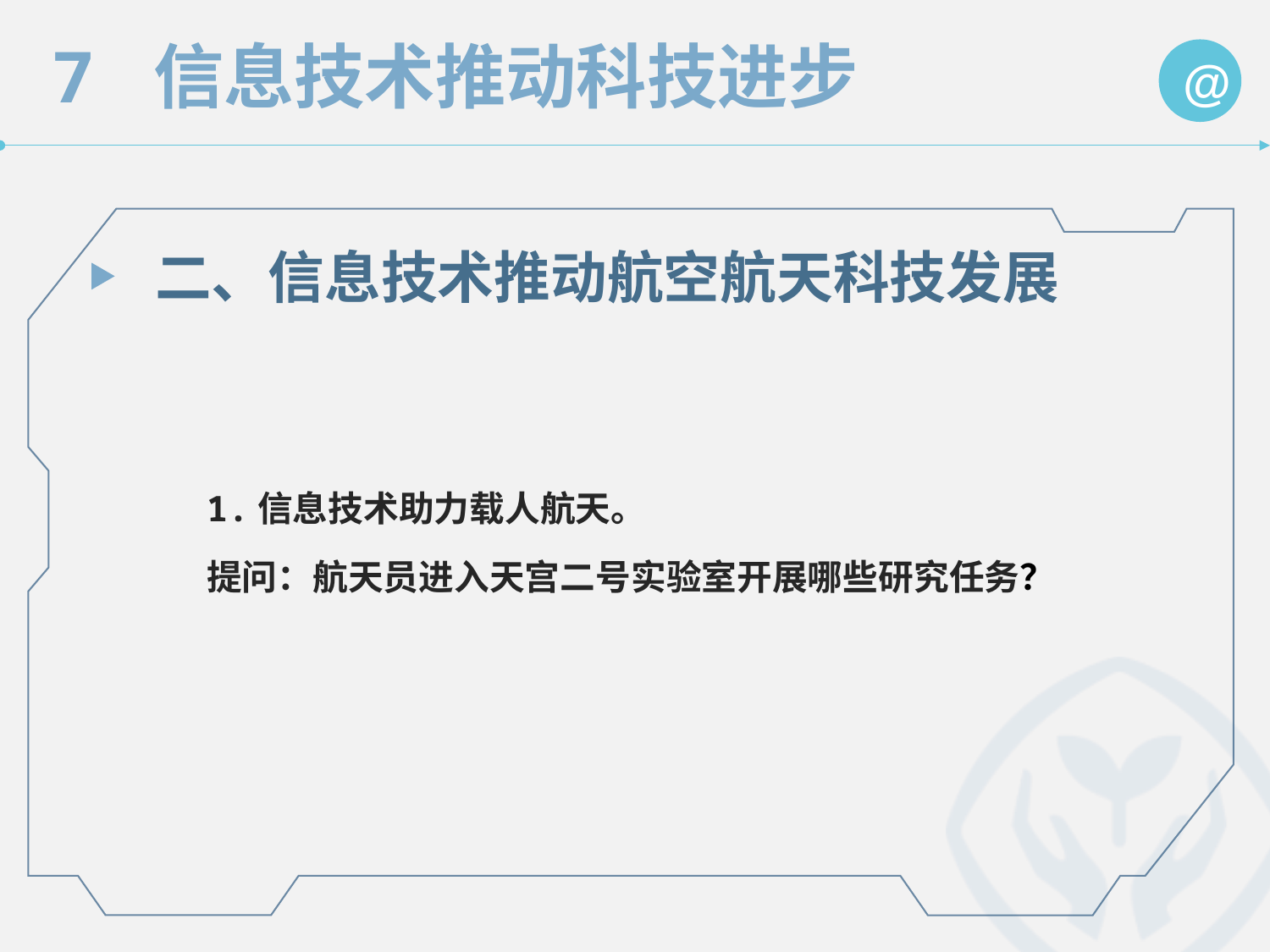

二、信息技术推动航空航天科技发展

1.信息技术助力载人航天。
提问：航天员进入天宫二号实验室开展哪些研究任务？